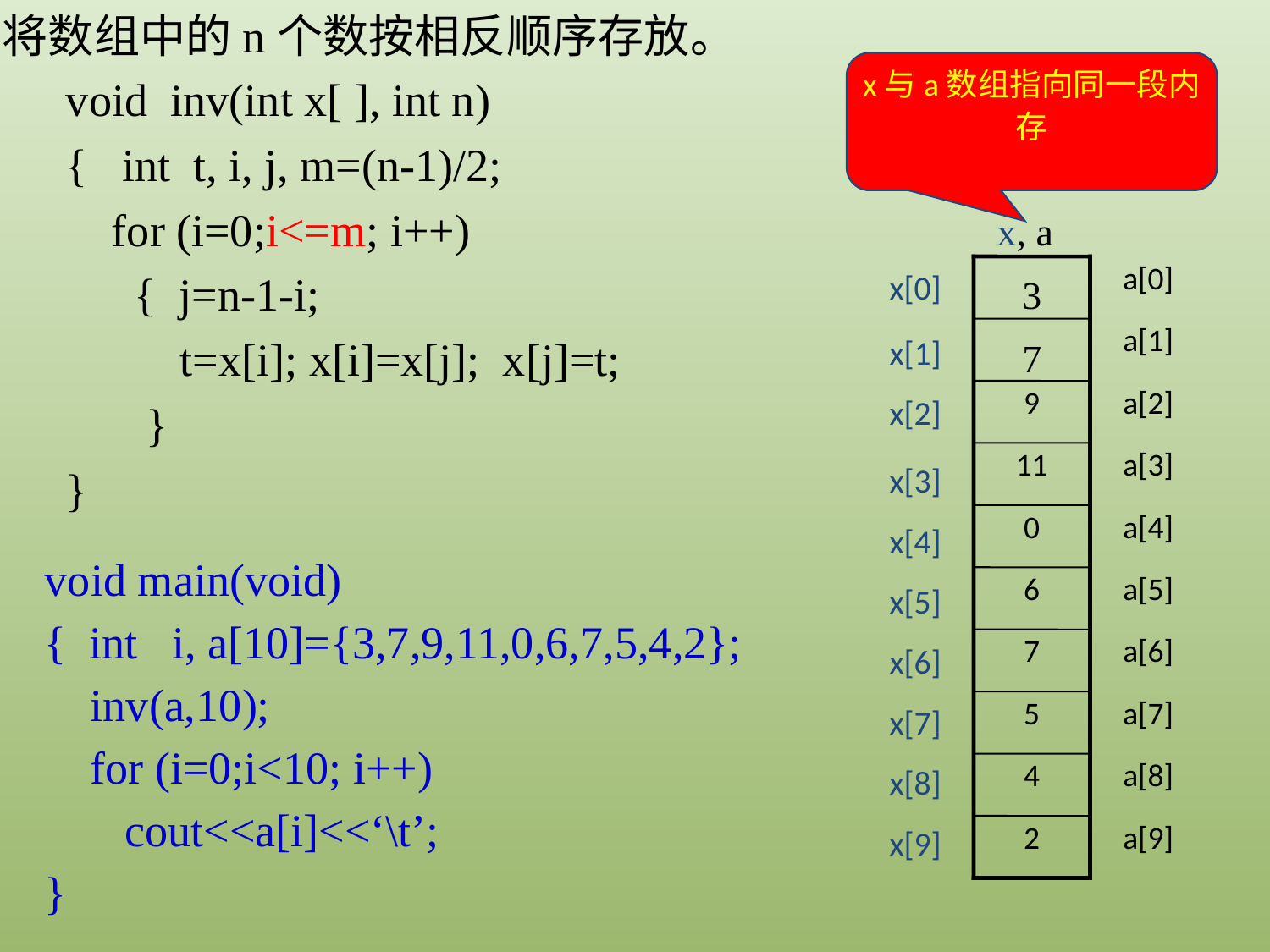

将数组中的n个数按相反顺序存放。
x与a数组指向同一段内存
void  inv(int x[ ], int n)
{   int  t, i, j, m=(n-1)/2;
    for (i=0;i<=m; i++)
      {  j=n-1-i;
          t=x[i]; x[i]=x[j];  x[j]=t;
       }
}
x, a
x[0]

a[0]
3

a[1]
x[1]
7
9

a[2]
x[2]
11

a[3]
x[3]
0

a[4]
x[4]
6

a[5]
x[5]
7

a[6]
x[6]
x[7]
5

a[7]
x[8]
4

a[8]
x[9]
2

a[9]

void main(void)
{  int   i, a[10]={3,7,9,11,0,6,7,5,4,2};
    inv(a,10);
    for (i=0;i<10; i++)
       cout<<a[i]<<‘\t’;
}
449